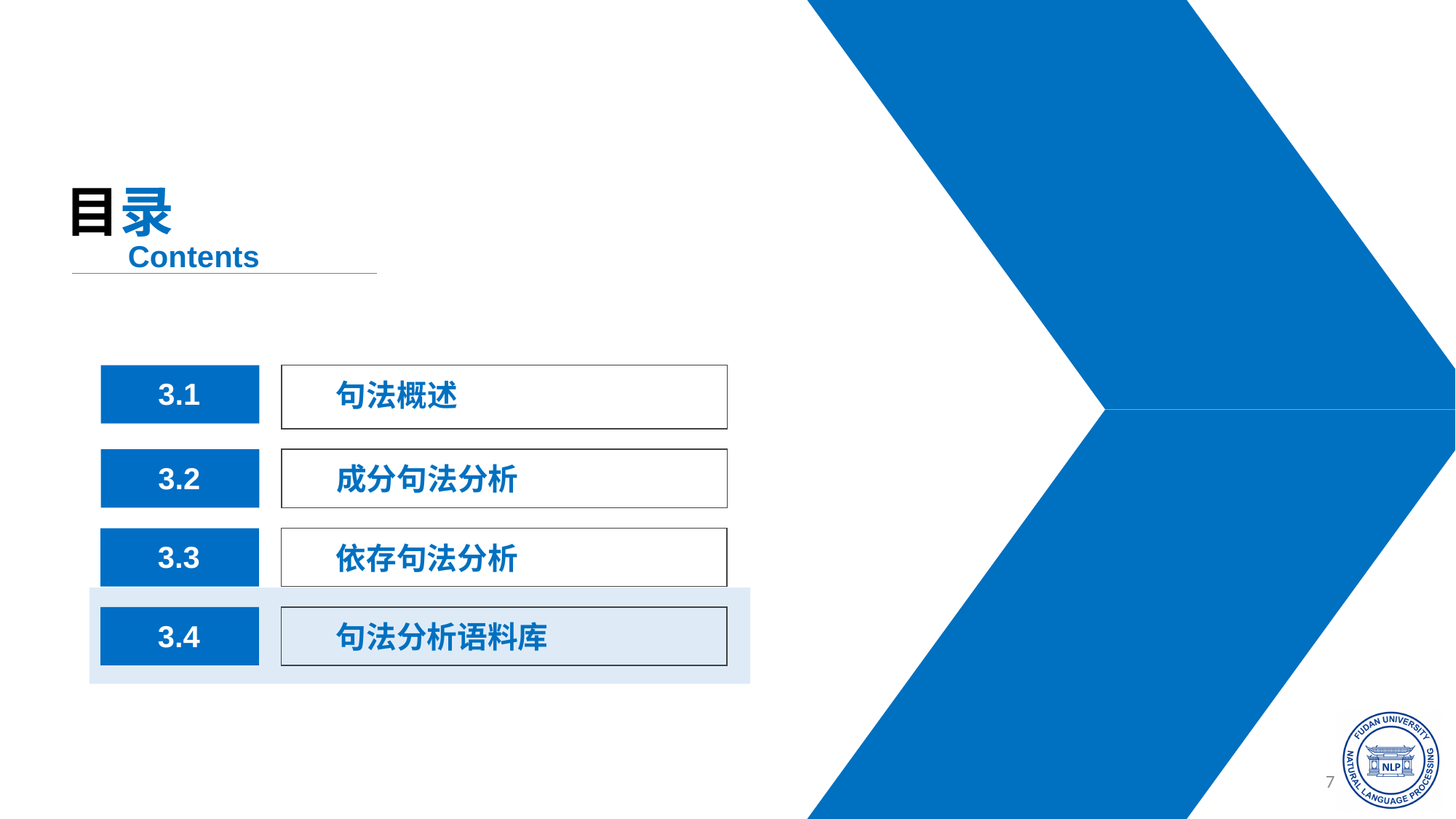

目录
Contents

句法概述

3.1

3.2

成分句法分析

3.3

依存句法分析

3.4

句法分析语料库
73